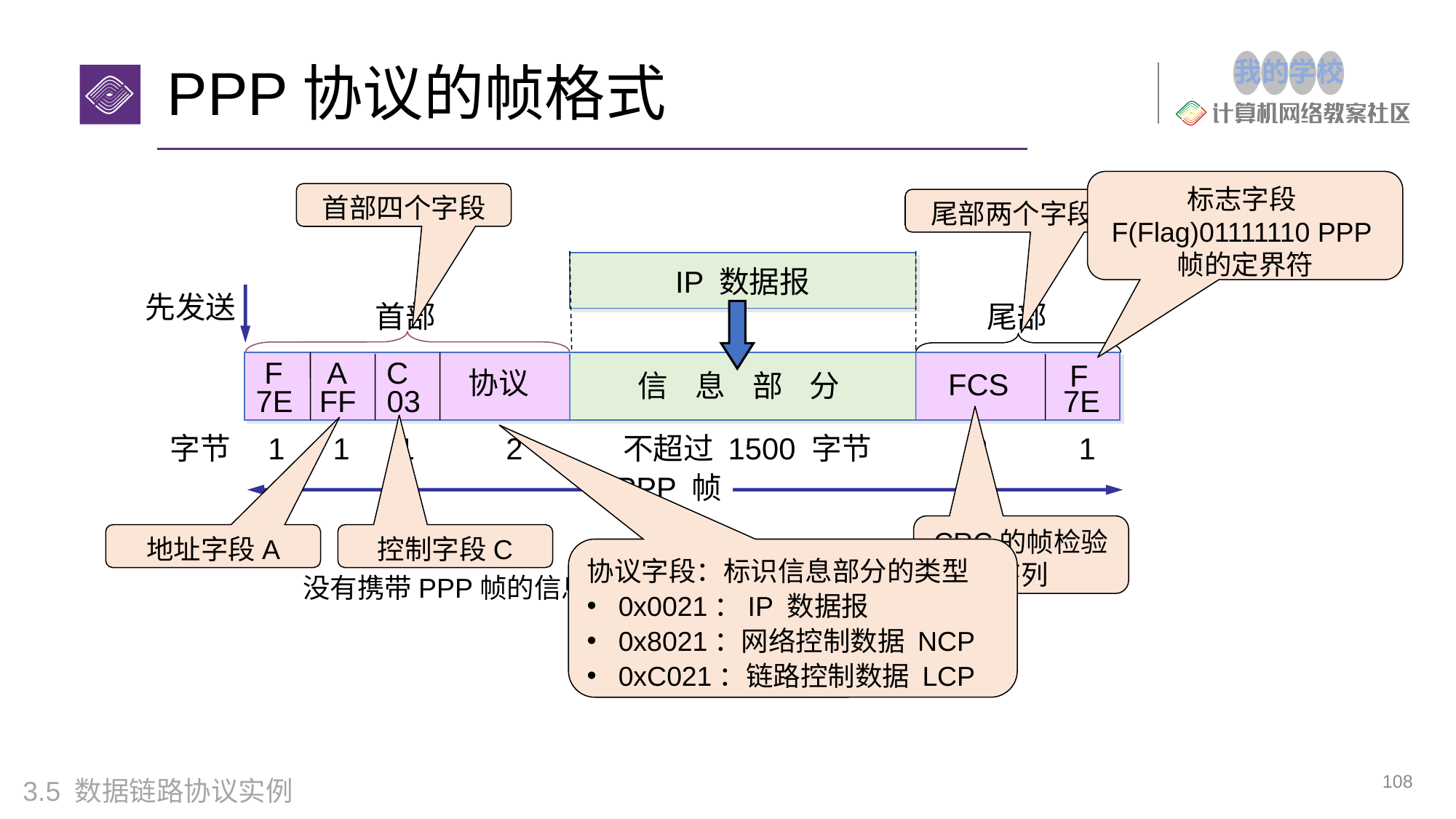

# PPP协议的帧格式
标志字段F(Flag)01111110 PPP帧的定界符

首部四个字段
尾部两个字段

IP 数据报
先发送

首部
尾部

A
F
C

F

协议
FCS
信    息    部    分
7E
FF
03
7E
字节
1
1
1
2
不超过 1500 字节
2
1
PPP 帧

CRC的帧检验序列
地址字段A
控制字段C
协议字段：标识信息部分的类型
0x0021：IP 数据报
0x8021：网络控制数据 NCP
0xC021：链路控制数据 LCP
没有携带PPP帧的信息
108
3.5 数据链路协议实例